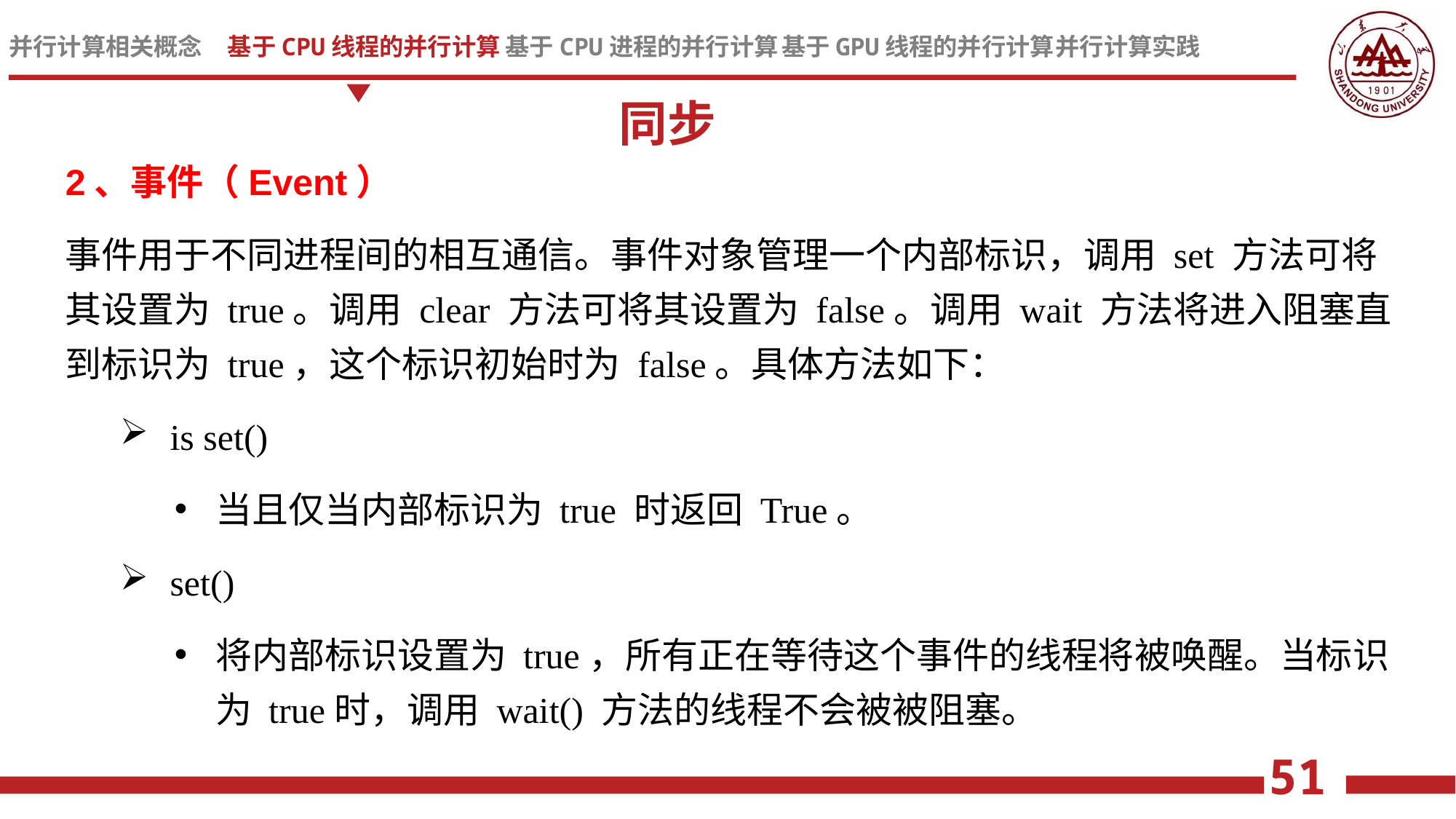

同步
2、事件（Event）
事件用于不同进程间的相互通信。事件对象管理一个内部标识，调用 set 方法可将其设置为 true。调用 clear 方法可将其设置为 false。调用 wait 方法将进入阻塞直到标识为 true，这个标识初始时为 false。具体方法如下：
 is set()
当且仅当内部标识为 true 时返回 True。
 set()
将内部标识设置为 true，所有正在等待这个事件的线程将被唤醒。当标识为 true时，调用 wait() 方法的线程不会被被阻塞。